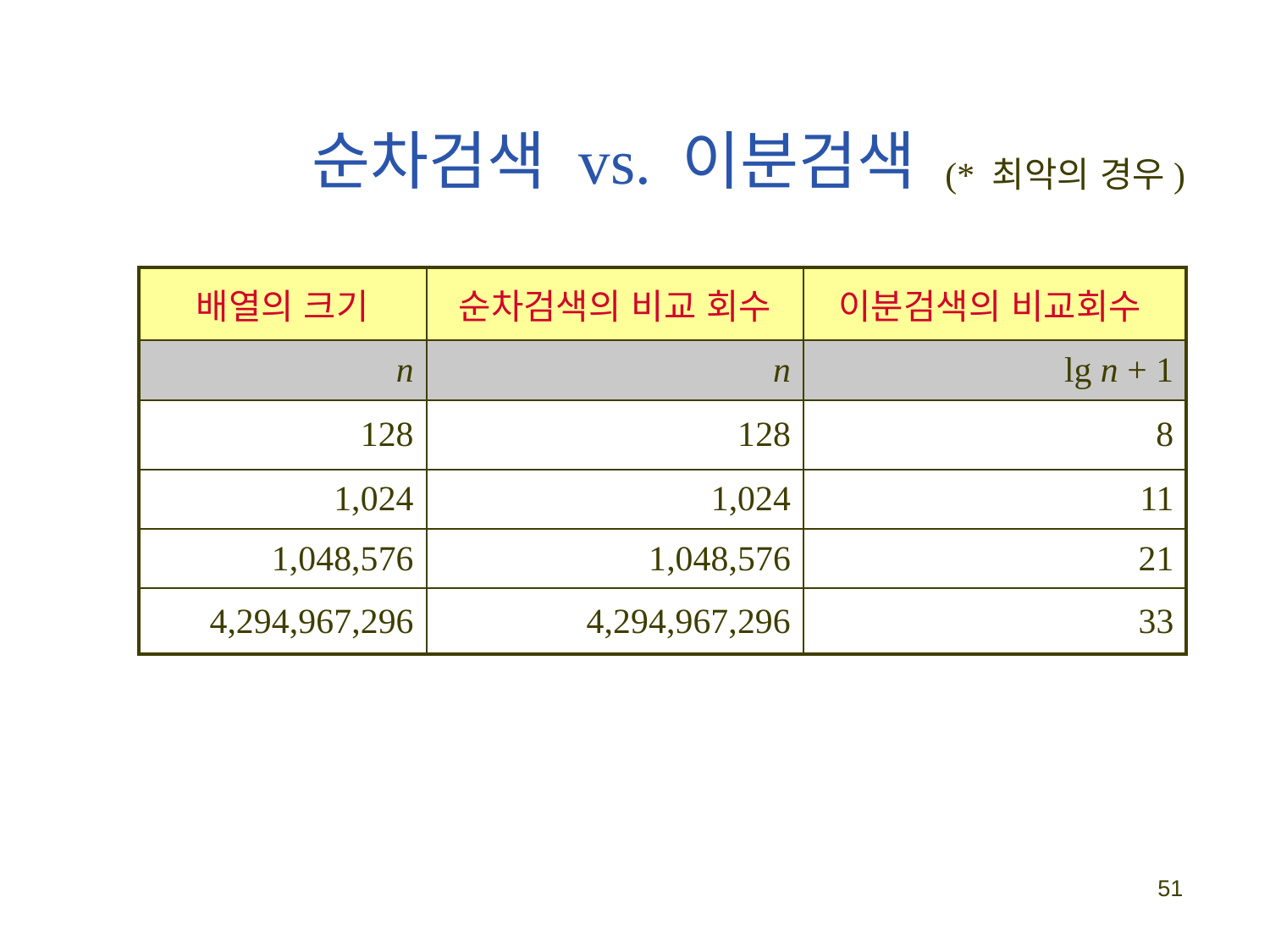

# 순차검색 vs. 이분검색
(* 최악의 경우)
| 배열의 크기 | 순차검색의 비교 회수 | 이분검색의 비교회수 |
| --- | --- | --- |
| n | n | lg n + 1 |
| 128 | 128 | 8 |
| 1,024 | 1,024 | 11 |
| 1,048,576 | 1,048,576 | 21 |
| 4,294,967,296 | 4,294,967,296 | 33 |
51